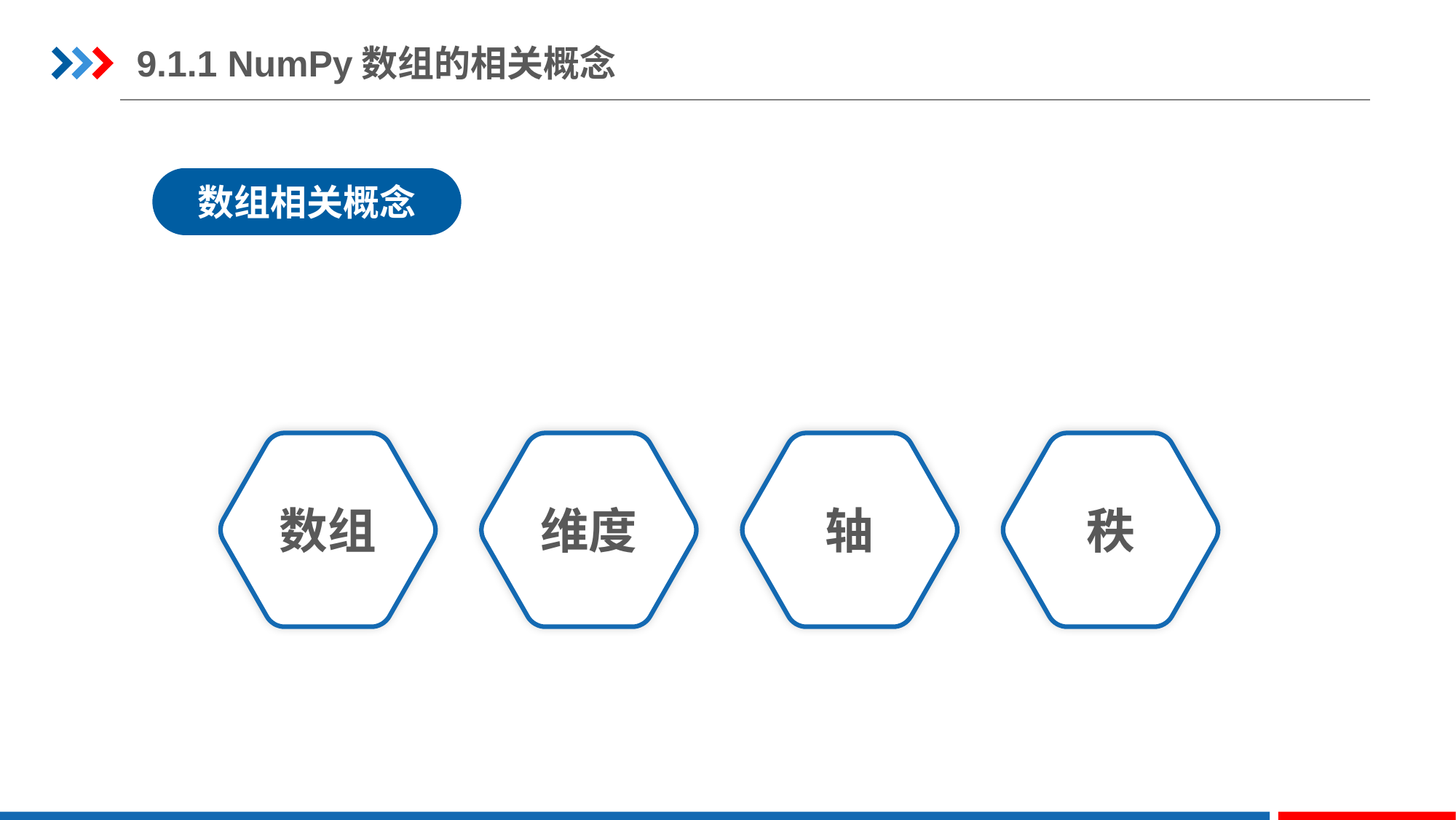

9.1.1 NumPy数组的相关概念
数组相关概念

数组

维度

轴

秩